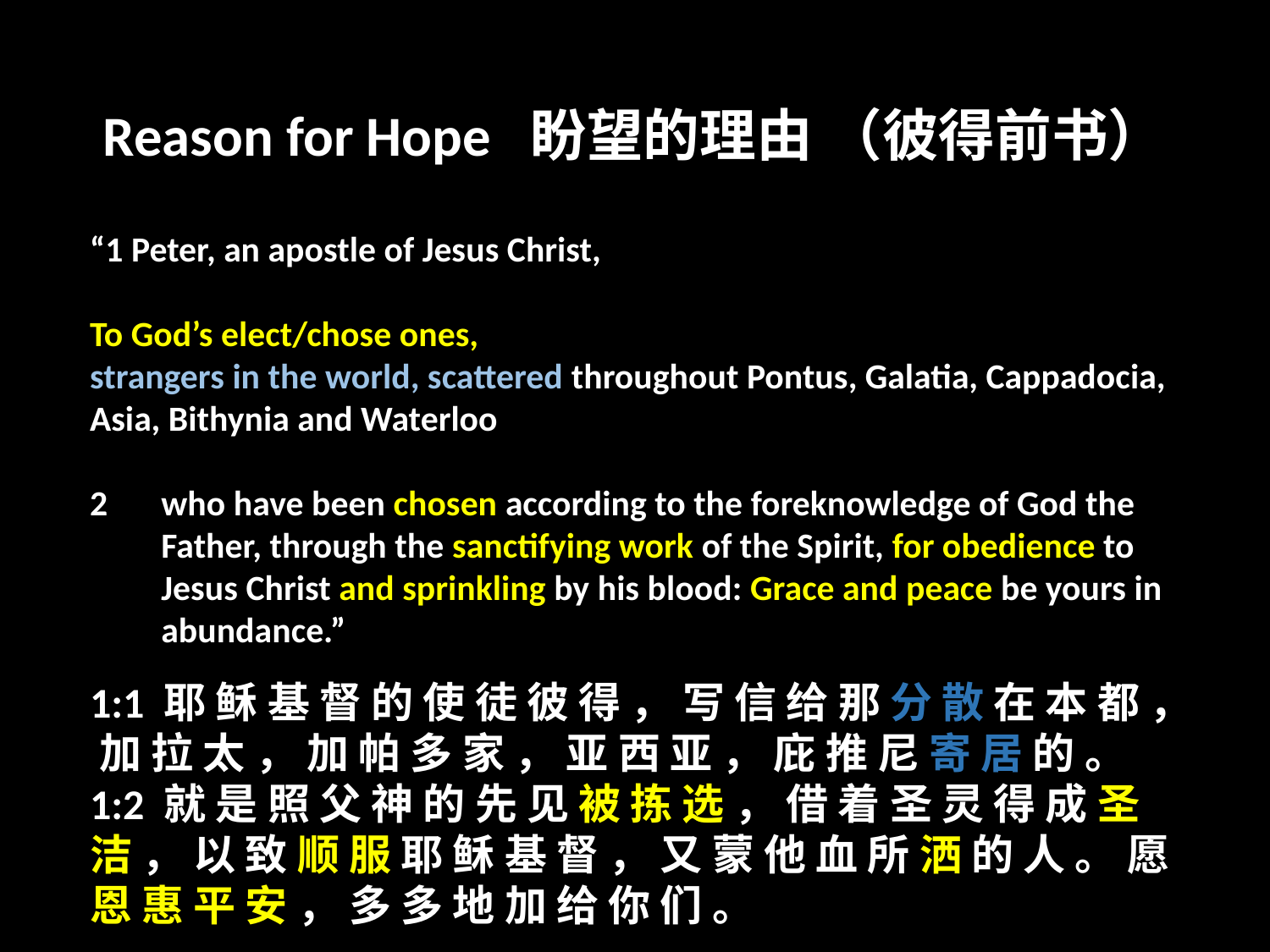

Reason for Hope  盼望的理由 （彼得前书）

“1 Peter, an apostle of Jesus Christ,

To God’s elect/chose ones,
strangers in the world, scattered throughout Pontus, Galatia, Cappadocia, Asia, Bithynia and Waterloo

who have been chosen according to the foreknowledge of God the Father, through the sanctifying work of the Spirit, for obedience to Jesus Christ and sprinkling by his blood: Grace and peace be yours in abundance.”

1:1 耶 稣 基 督 的 使 徒 彼 得 ， 写 信 给 那 分 散 在 本 都 ， 加 拉 太 ， 加 帕 多 家 ， 亚 西 亚 ， 庇 推 尼 寄 居 的 。
1:2 就 是 照 父 神 的 先 见 被 拣 选 ， 借 着 圣 灵 得 成 圣 洁 ， 以 致 顺 服 耶 稣 基 督 ， 又 蒙 他 血 所 洒 的 人 。 愿 恩 惠 平 安 ， 多 多 地 加 给 你 们 。